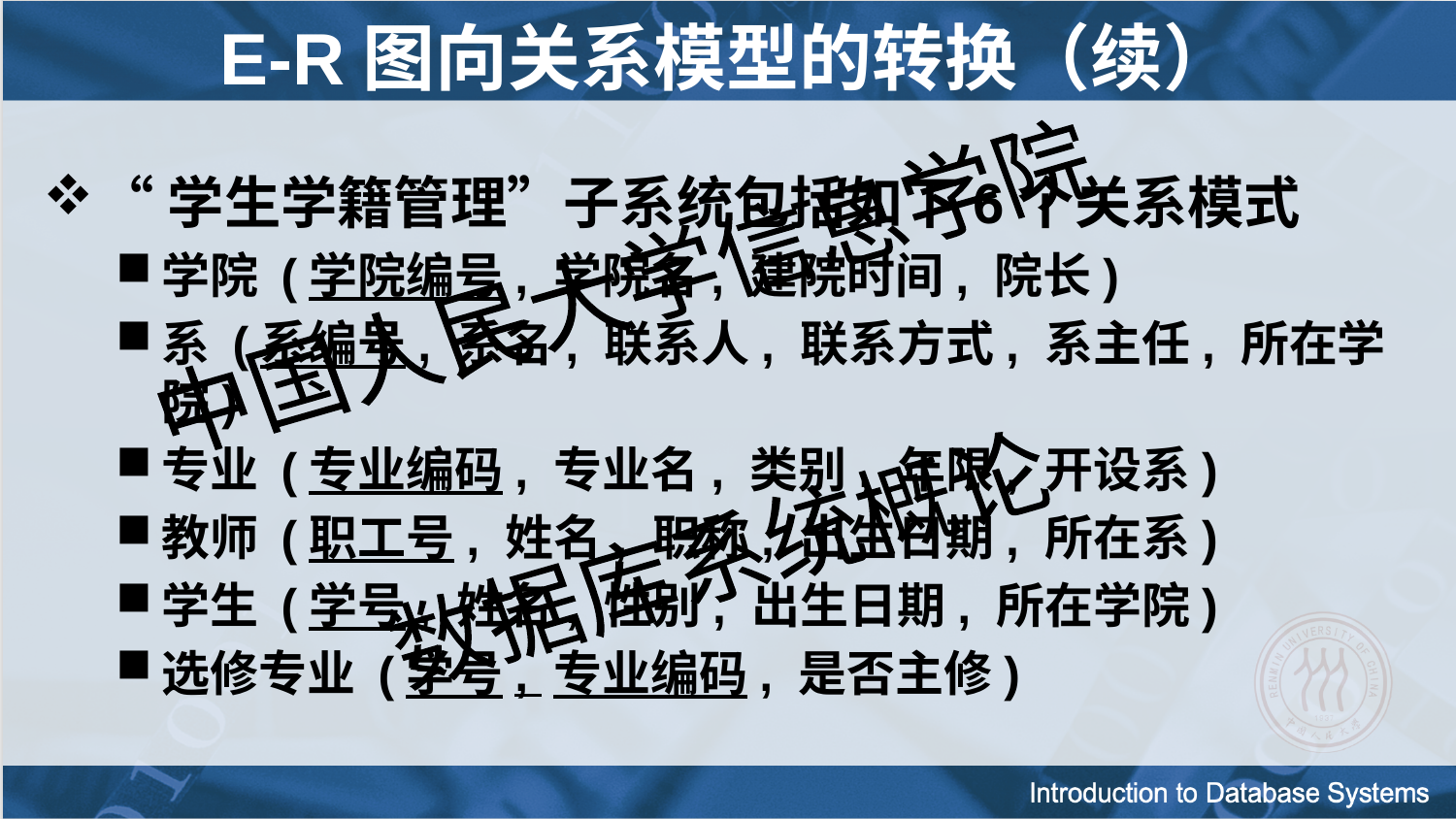

# E-R图向关系模型的转换（续）
“学生学籍管理”子系统包括如下6个关系模式
学院 (学院编号, 学院名, 建院时间, 院长)
系 (系编号, 系名, 联系人, 联系方式, 系主任, 所在学院)
专业 (专业编码, 专业名, 类别, 年限, 开设系)
教师 (职工号, 姓名, 职称, 出生日期, 所在系)
学生 (学号, 姓名, 性别, 出生日期, 所在学院)
选修专业 (学号, 专业编码, 是否主修)